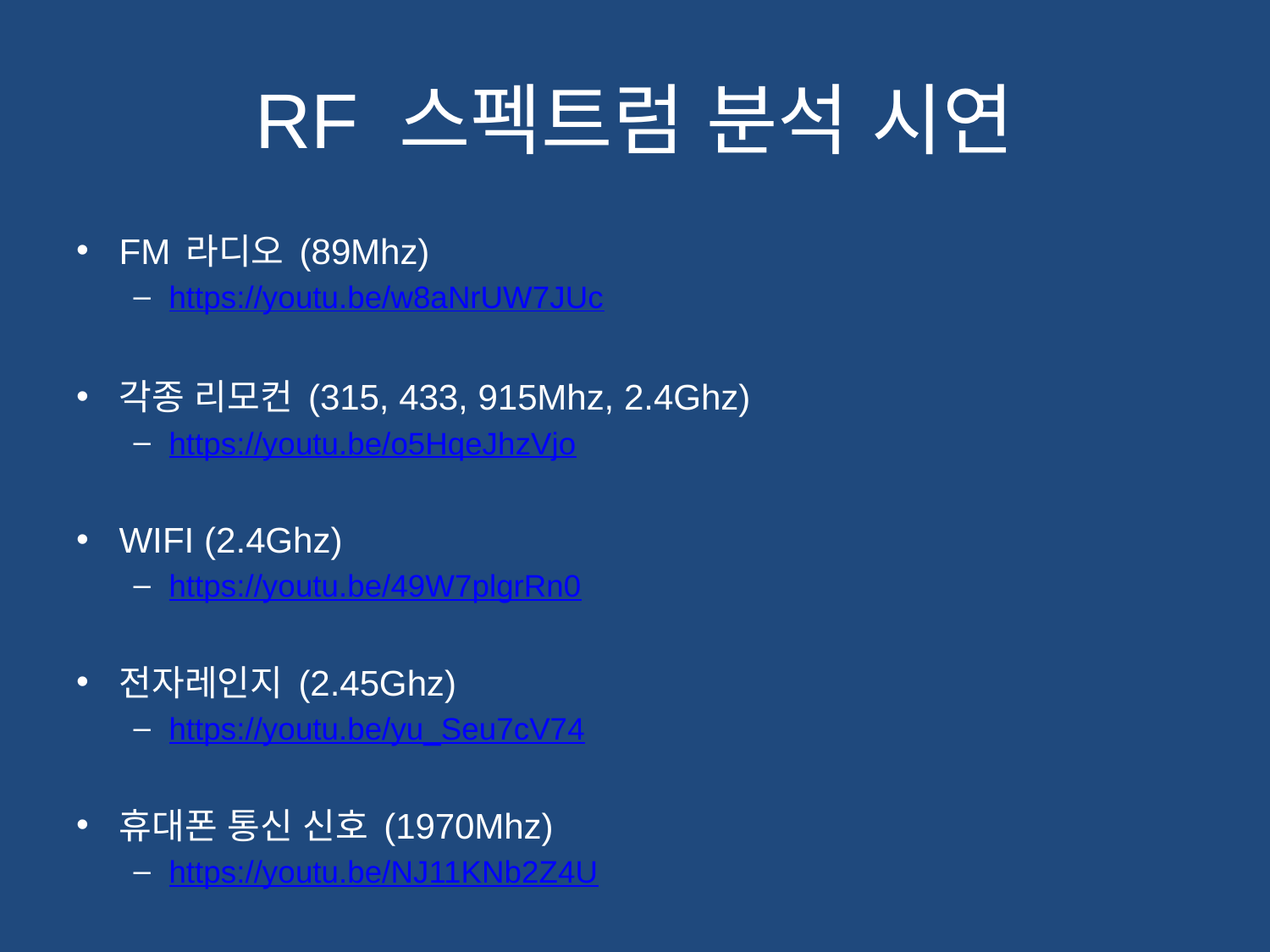

# RF 스펙트럼 분석 시연
FM 라디오 (89Mhz)
https://youtu.be/w8aNrUW7JUc

각종 리모컨 (315, 433, 915Mhz, 2.4Ghz)
https://youtu.be/o5HqeJhzVjo

WIFI (2.4Ghz)
https://youtu.be/49W7plgrRn0

전자레인지 (2.45Ghz)
https://youtu.be/yu_Seu7cV74

휴대폰 통신 신호 (1970Mhz)
https://youtu.be/NJ11KNb2Z4U